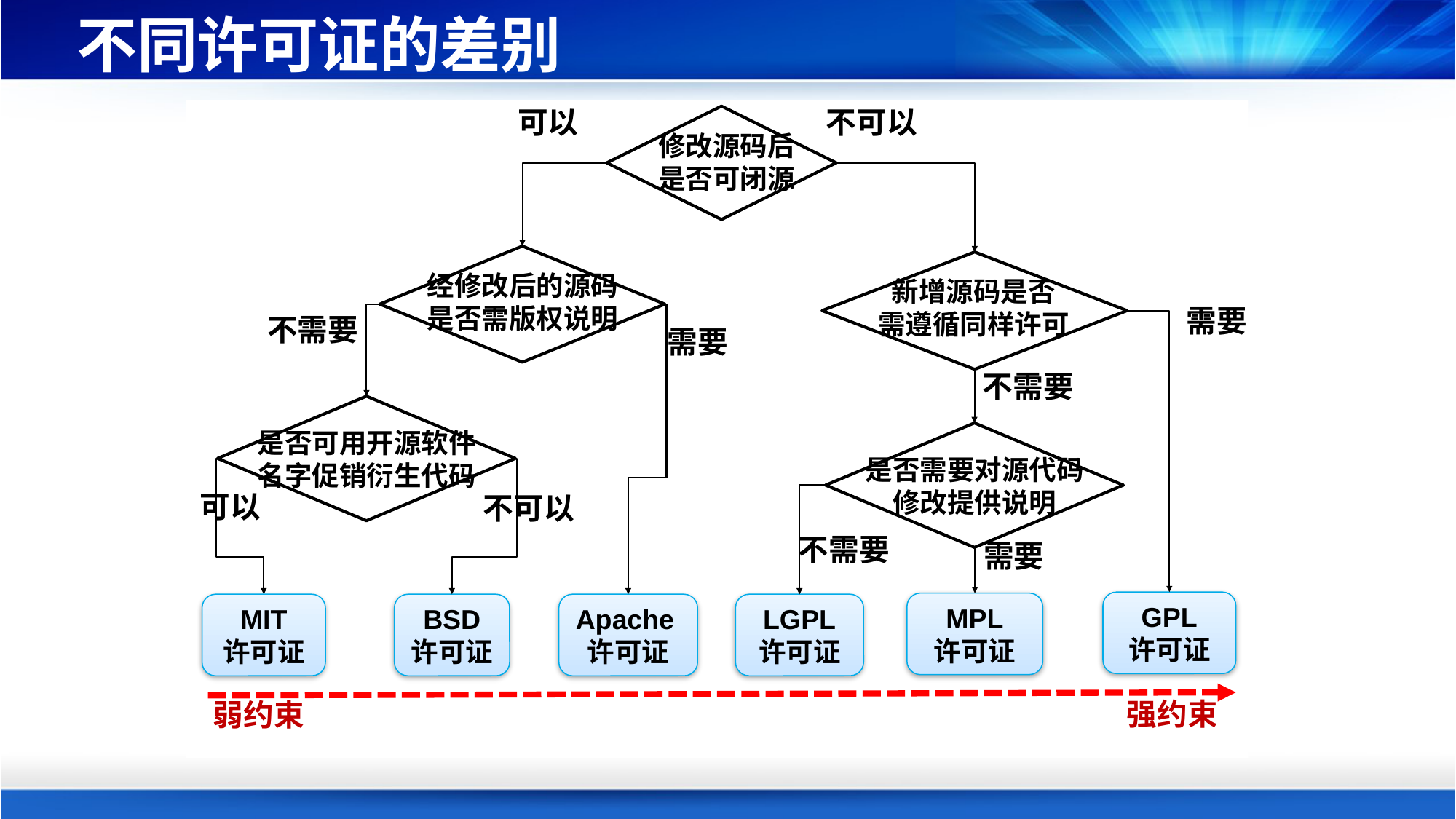

# 不同许可证的差别

可以
不可以
修改源码后
是否可闭源

经修改后的源码
是否需版权说明
新增源码是否
需遵循同样许可
需要
不需要
需要
不需要

是否可用开源软件
名字促销衍生代码

是否需要对源代码
修改提供说明
可以
不可以
不需要
需要
GPL
许可证
MPL
许可证
BSD
许可证
MIT
许可证
Apache许可证
LGPL
许可证
强约束
弱约束